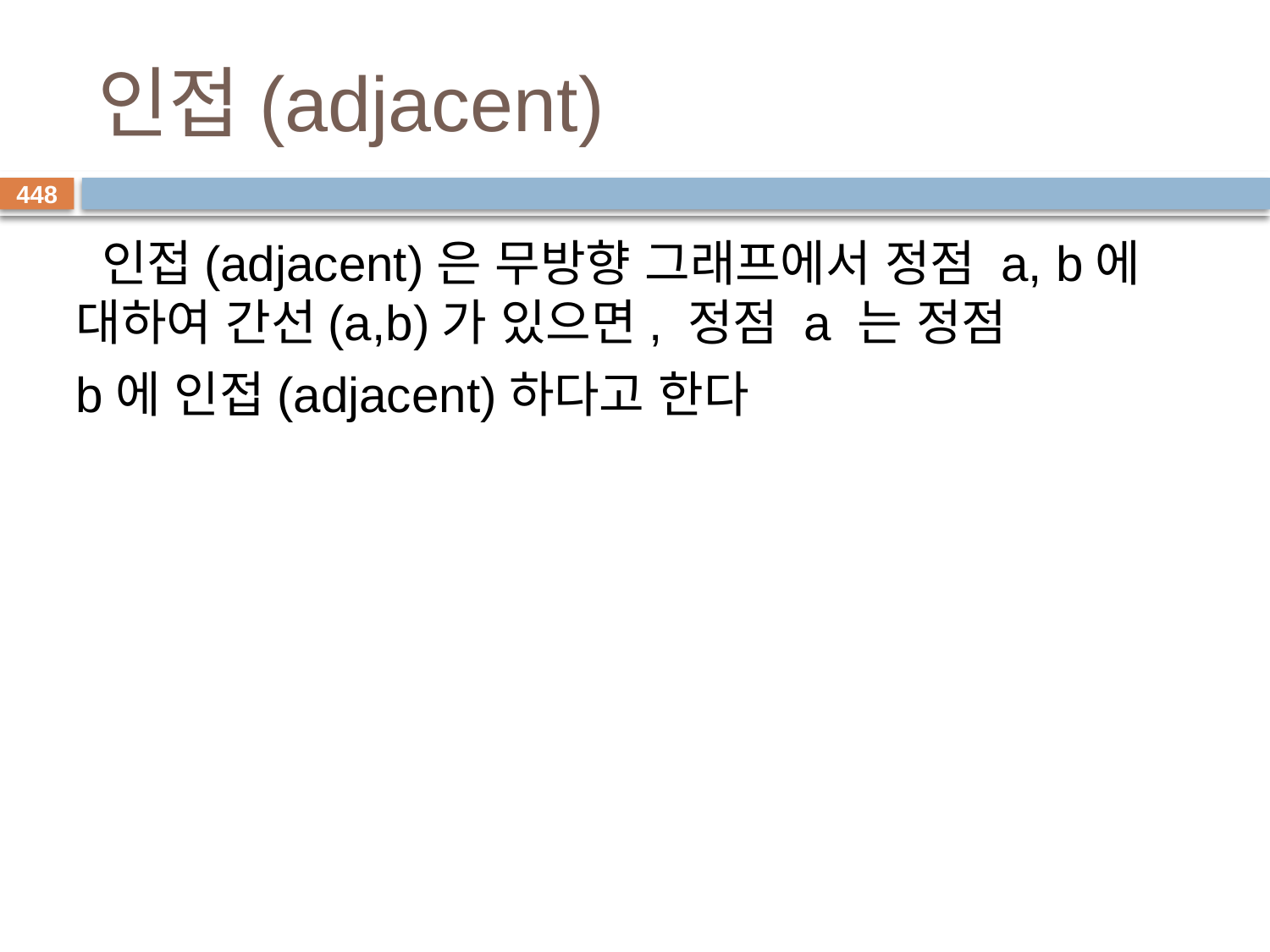

# 인접(adjacent)
448
 인접(adjacent)은 무방향 그래프에서 정점 a, b에 대하여 간선(a,b)가 있으면, 정점 a 는 정점
b에 인접(adjacent)하다고 한다